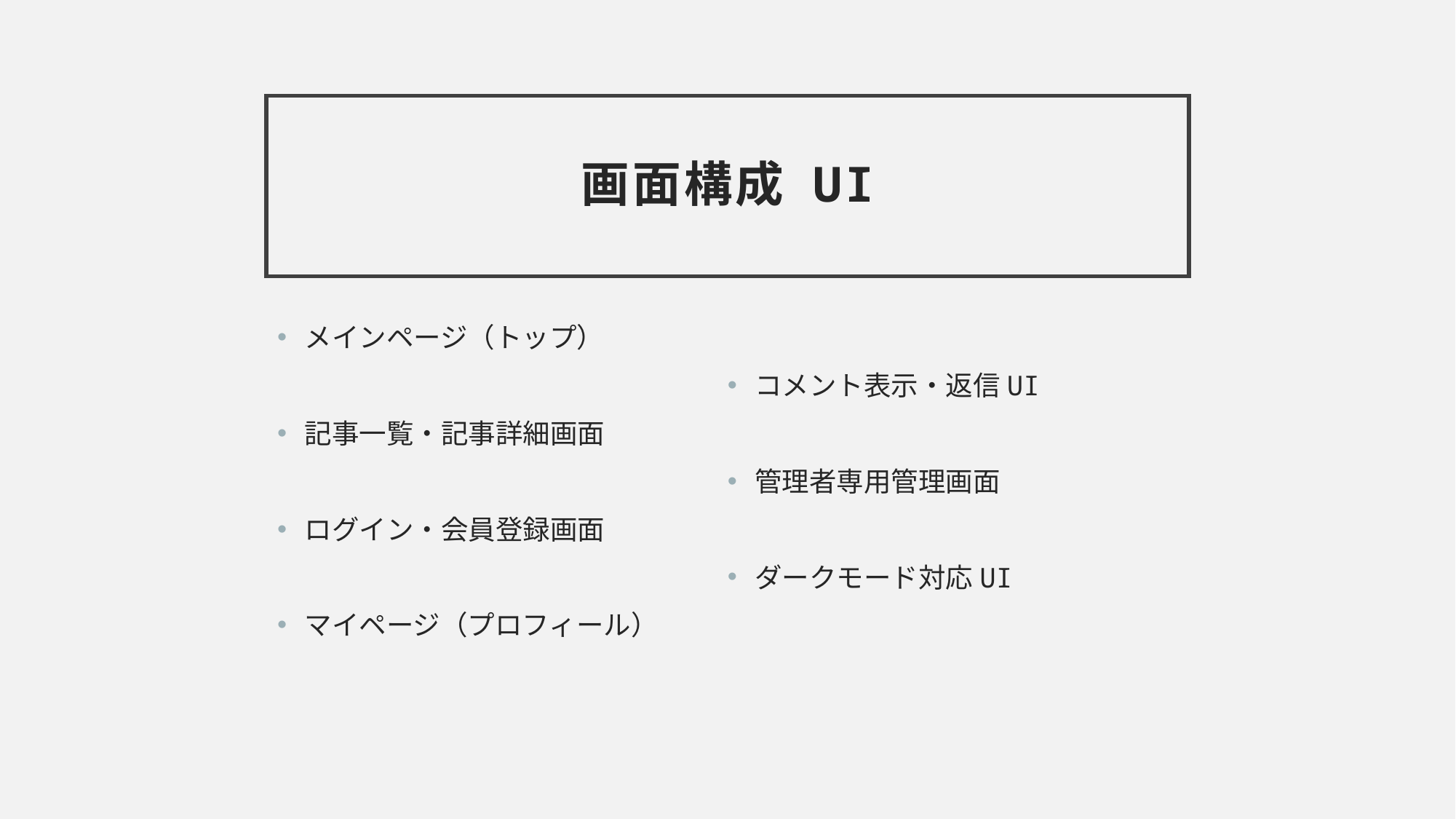

# 画面構成 UI
メインページ（トップ）

記事一覧・記事詳細画面

ログイン・会員登録画面

マイページ（プロフィール）

コメント表示・返信UI

管理者専用管理画面

ダークモード対応UI